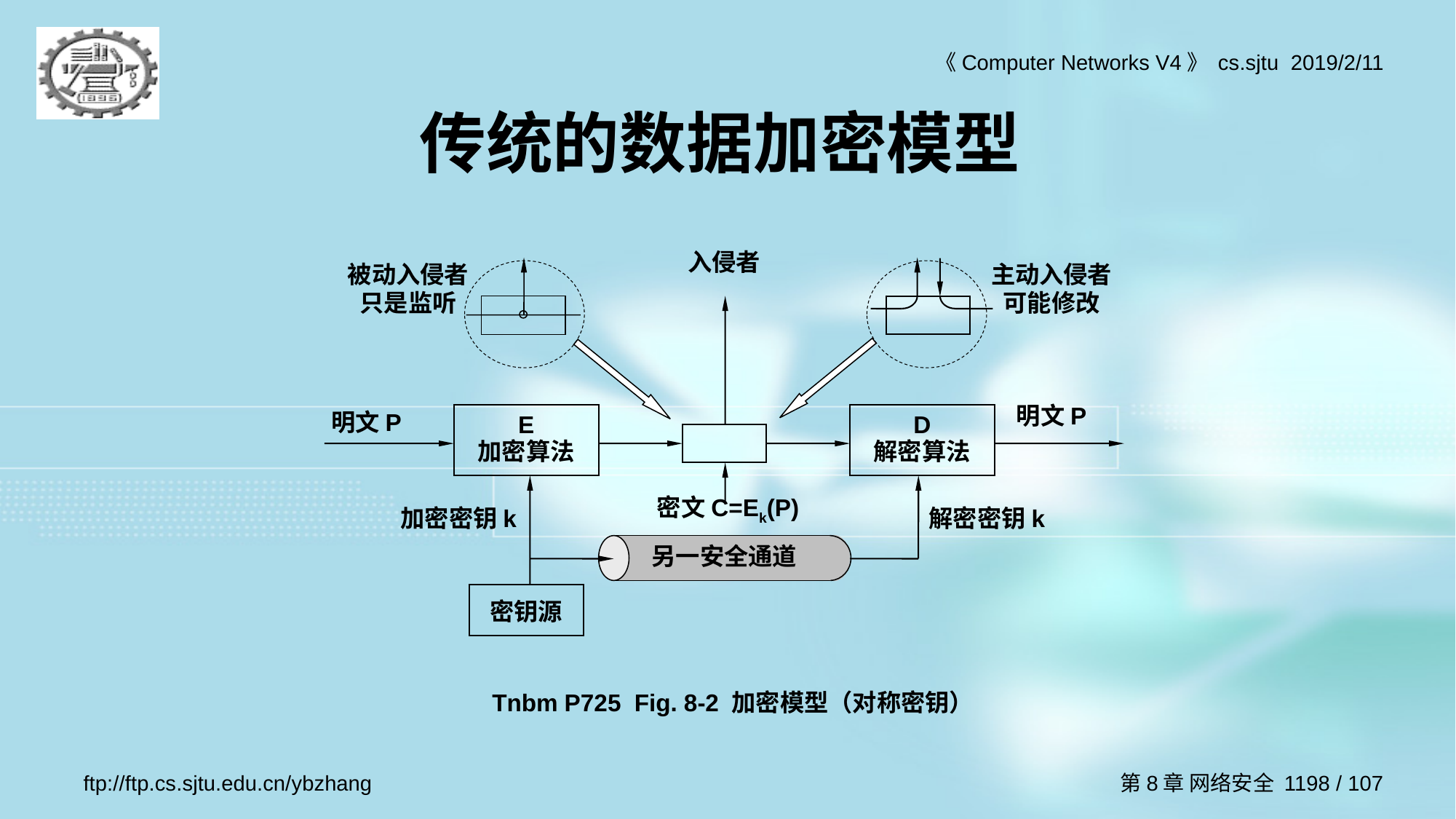

# 传统的数据加密模型
入侵者
被动入侵者只是监听

主动入侵者可能修改

明文P
明文P
E
加密算法
D
解密算法

密文C=Ek(P)
加密密钥k
解密密钥k

另一安全通道

密钥源
Tnbm P725  Fig. 8-2 加密模型（对称密钥）